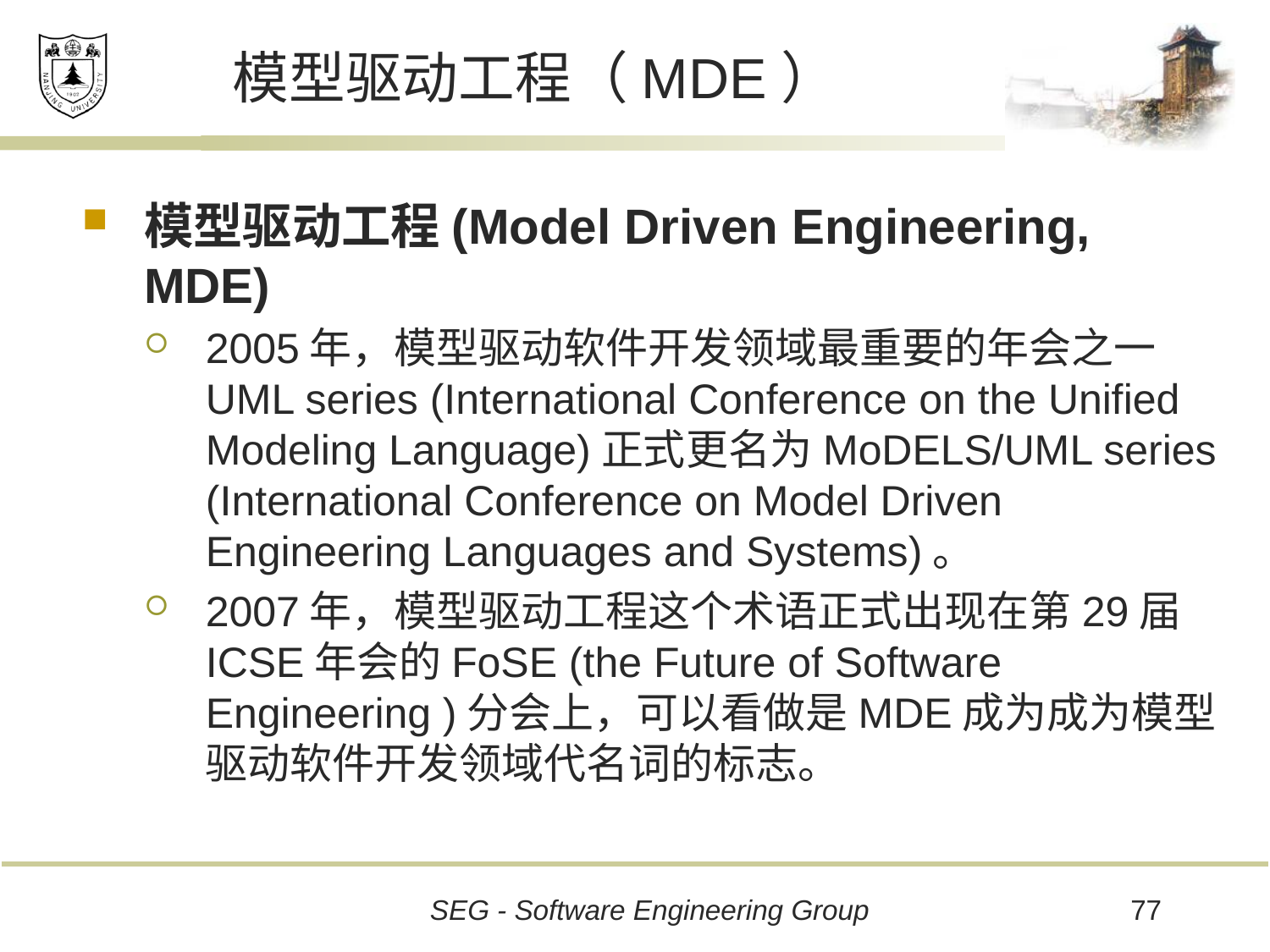

# 模型驱动工程（MDE）
模型驱动工程(Model Driven Engineering, MDE)
2005年，模型驱动软件开发领域最重要的年会之一UML series (International Conference on the Unified Modeling Language)正式更名为MoDELS/UML series (International Conference on Model Driven Engineering Languages and Systems)。
2007年，模型驱动工程这个术语正式出现在第29届ICSE年会的FoSE (the Future of Software Engineering )分会上，可以看做是MDE成为成为模型驱动软件开发领域代名词的标志。
77
SEG - Software Engineering Group